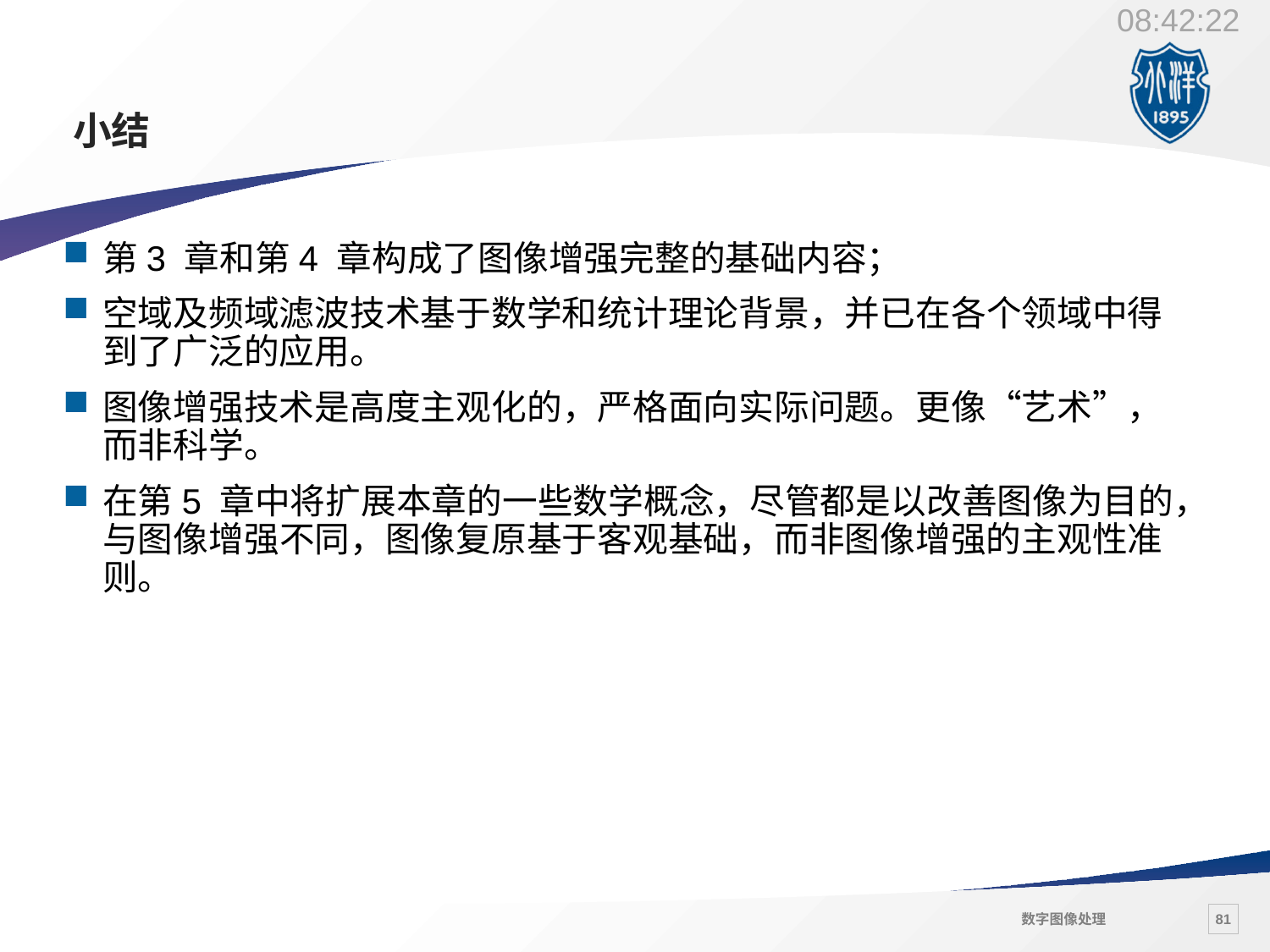

# 小结
第3 章和第4 章构成了图像增强完整的基础内容；
空域及频域滤波技术基于数学和统计理论背景，并已在各个领域中得到了广泛的应用。
图像增强技术是高度主观化的，严格面向实际问题。更像“艺术”，而非科学。
在第5 章中将扩展本章的一些数学概念，尽管都是以改善图像为目的，与图像增强不同，图像复原基于客观基础，而非图像增强的主观性准则。